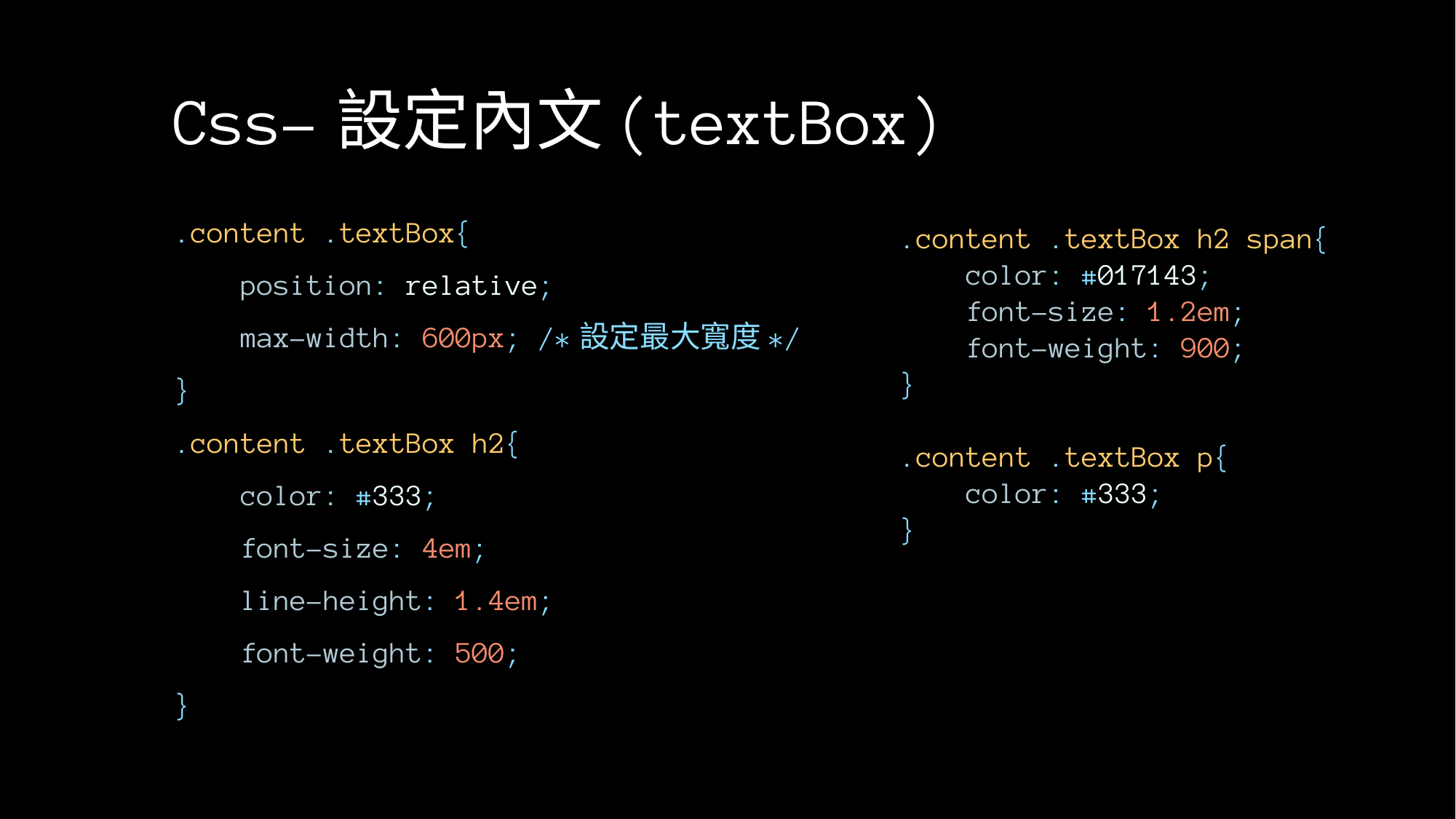

# Css-設定內文(textBox)
.content .textBox h2 span{
    color: #017143;
    font-size: 1.2em;
    font-weight: 900;
}

.content .textBox p{
    color: #333;
}
.content .textBox{
    position: relative;
    max-width: 600px; /*設定最大寬度*/
}
.content .textBox h2{
    color: #333;
    font-size: 4em;
    line-height: 1.4em;
    font-weight: 500;
}